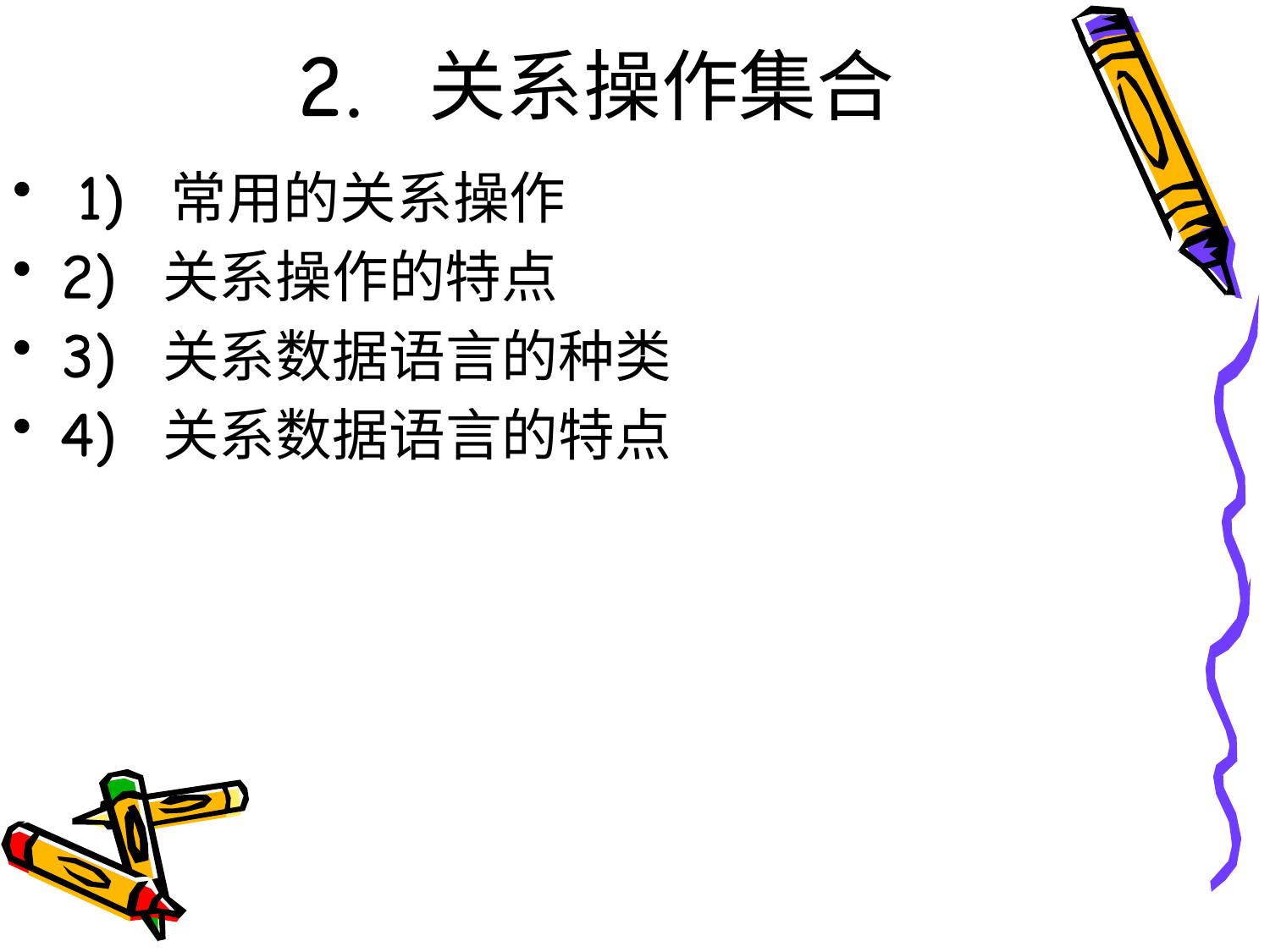

# 2.  关系操作集合
 1)  常用的关系操作
2)  关系操作的特点
3)  关系数据语言的种类
4)  关系数据语言的特点